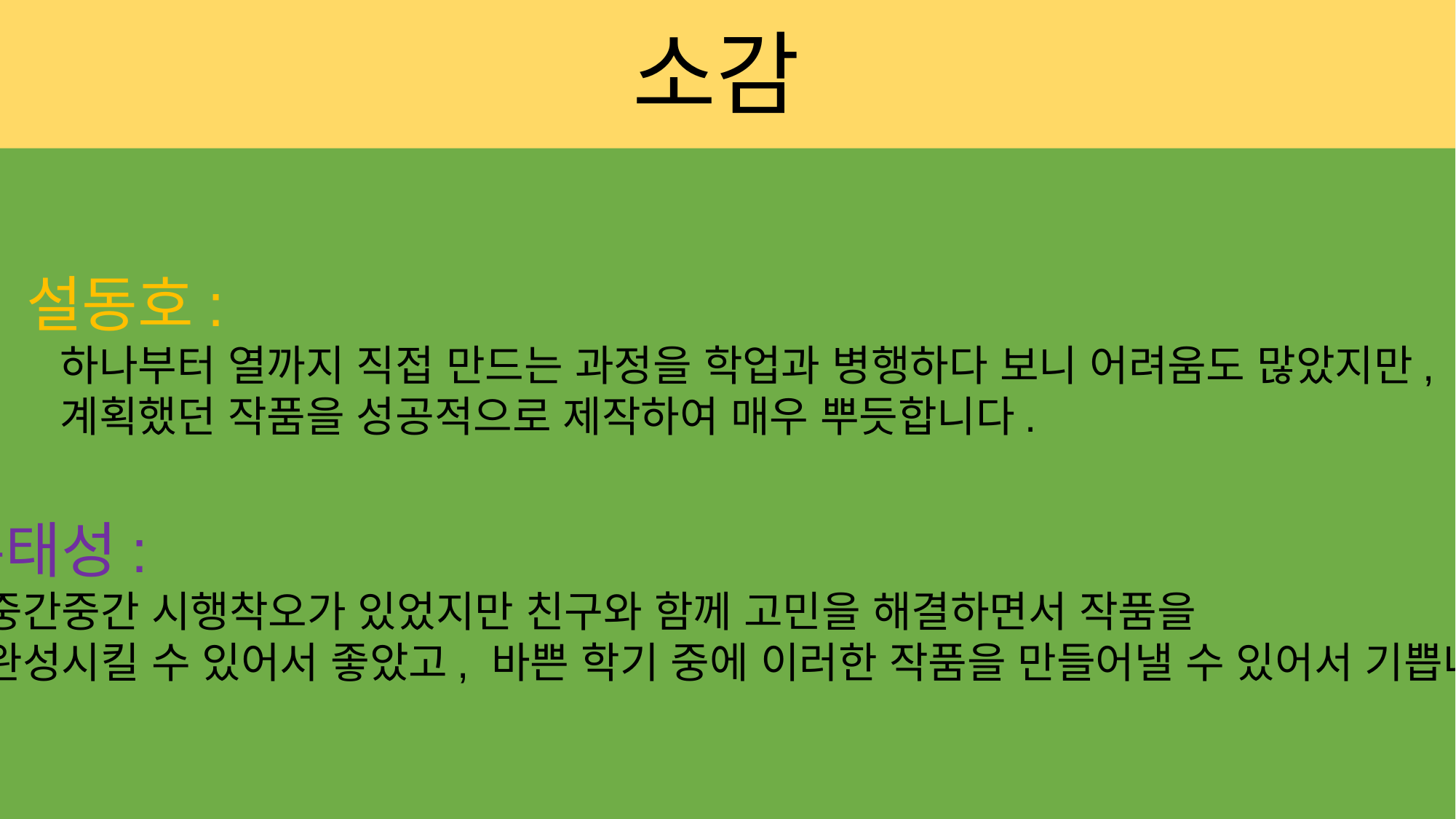

소감

설동호:
  하나부터 열까지 직접 만드는 과정을 학업과 병행하다 보니 어려움도 많았지만,
  계획했던 작품을 성공적으로 제작하여 매우 뿌듯합니다.
홍태성:
  중간중간 시행착오가 있었지만 친구와 함께 고민을 해결하면서 작품을
  완성시킬 수 있어서 좋았고, 바쁜 학기 중에 이러한 작품을 만들어낼 수 있어서 기쁩니다.